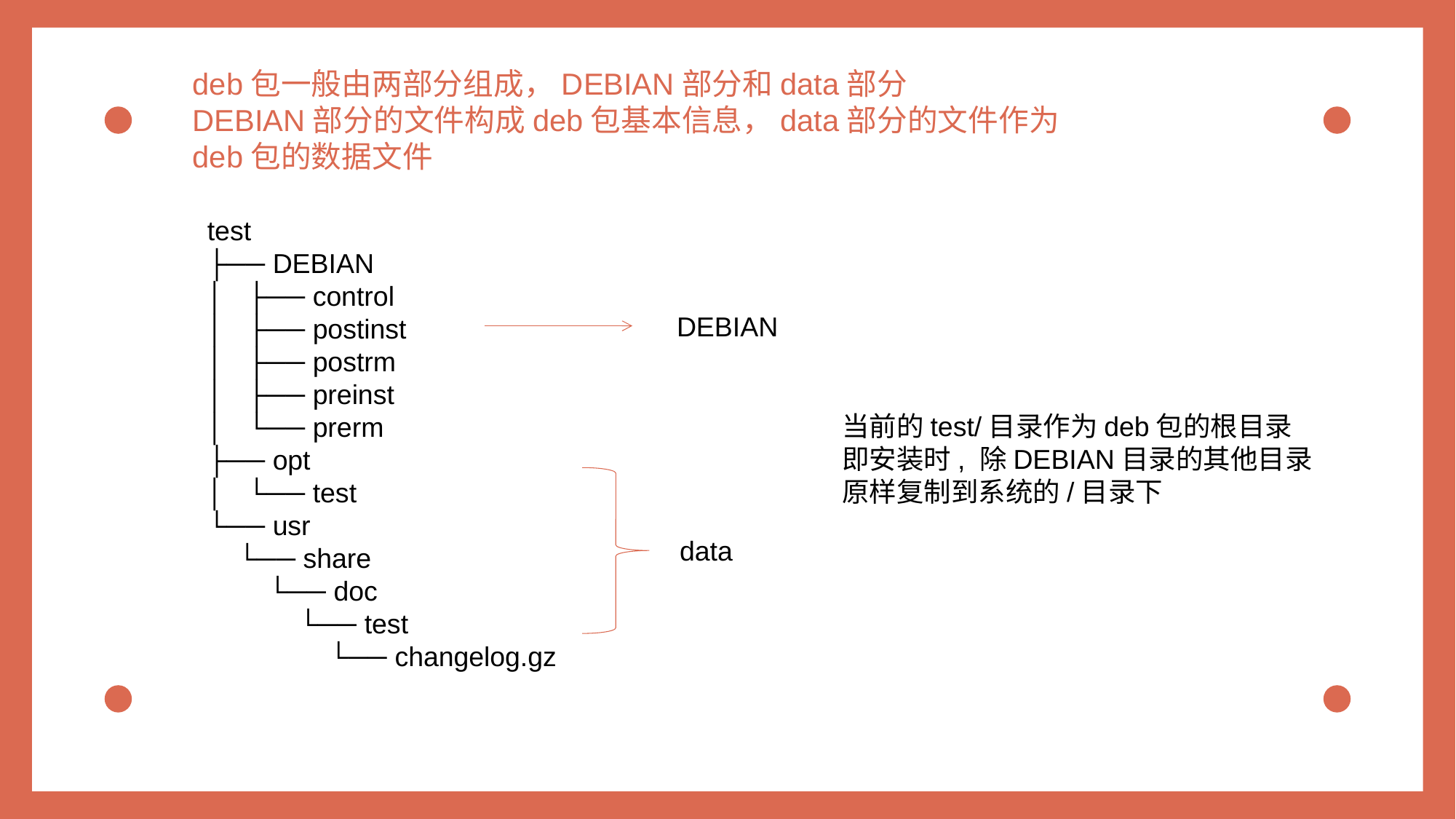

deb包一般由两部分组成，DEBIAN部分和data部分
DEBIAN部分的文件构成deb包基本信息，data部分的文件作为deb包的数据文件

test
├── DEBIAN
│   ├── control
│   ├── postinst
│   ├── postrm
│   ├── preinst
│   └── prerm
├── opt
│   └── test
└── usr
    └── share
        └── doc
            └── test
                └── changelog.gz

DEBIAN
当前的test/目录作为deb包的根目录
即安装时, 除DEBIAN目录的其他目录
原样复制到系统的/目录下

data